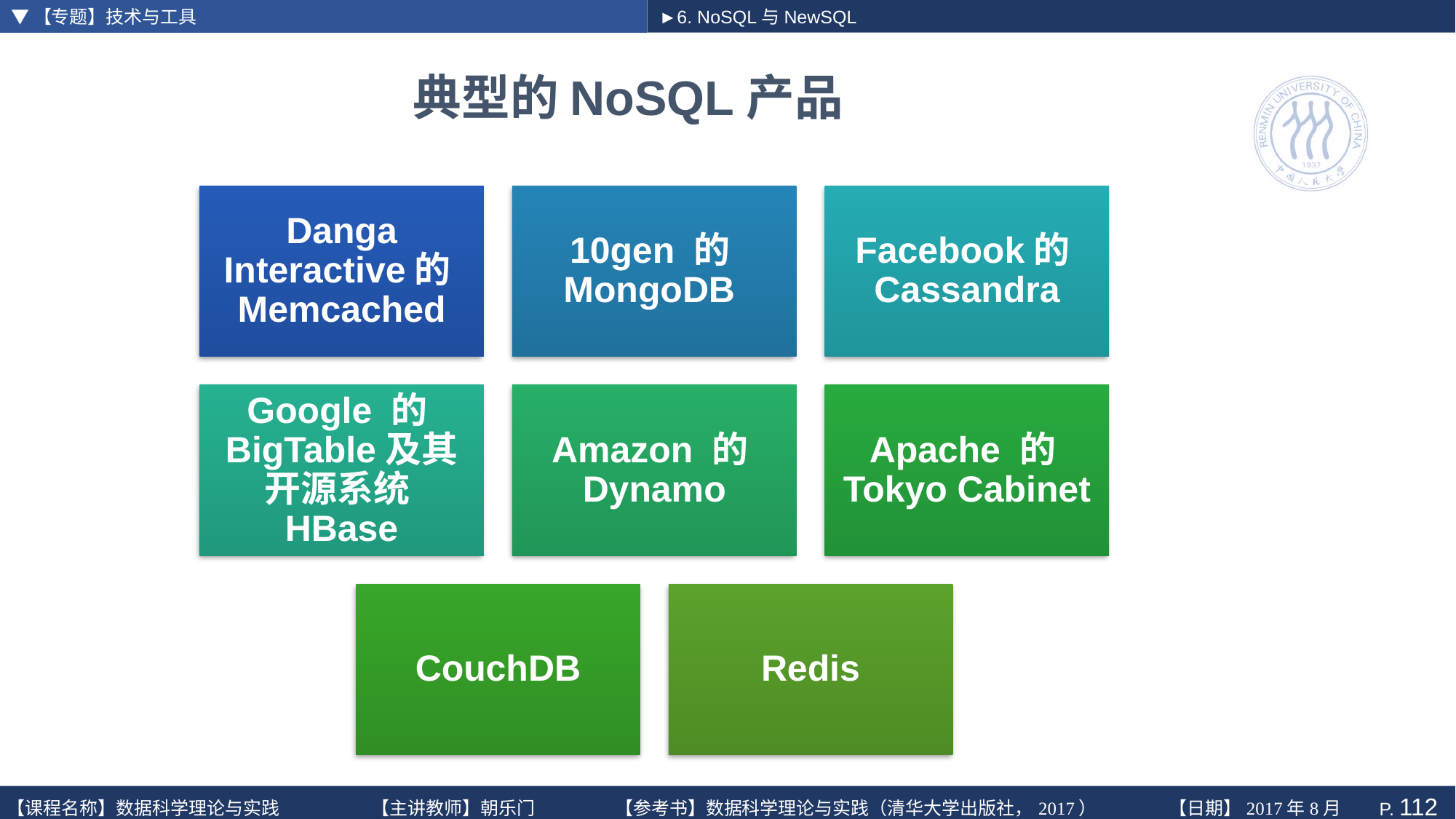

▼【专题】技术与工具
►6. NoSQL与NewSQL
# 典型的NoSQL产品
Danga Interactive的Memcached
10gen 的MongoDB
Facebook的Cassandra
Google 的BigTable及其开源系统HBase
Amazon 的Dynamo
Apache 的Tokyo Cabinet
CouchDB
Redis